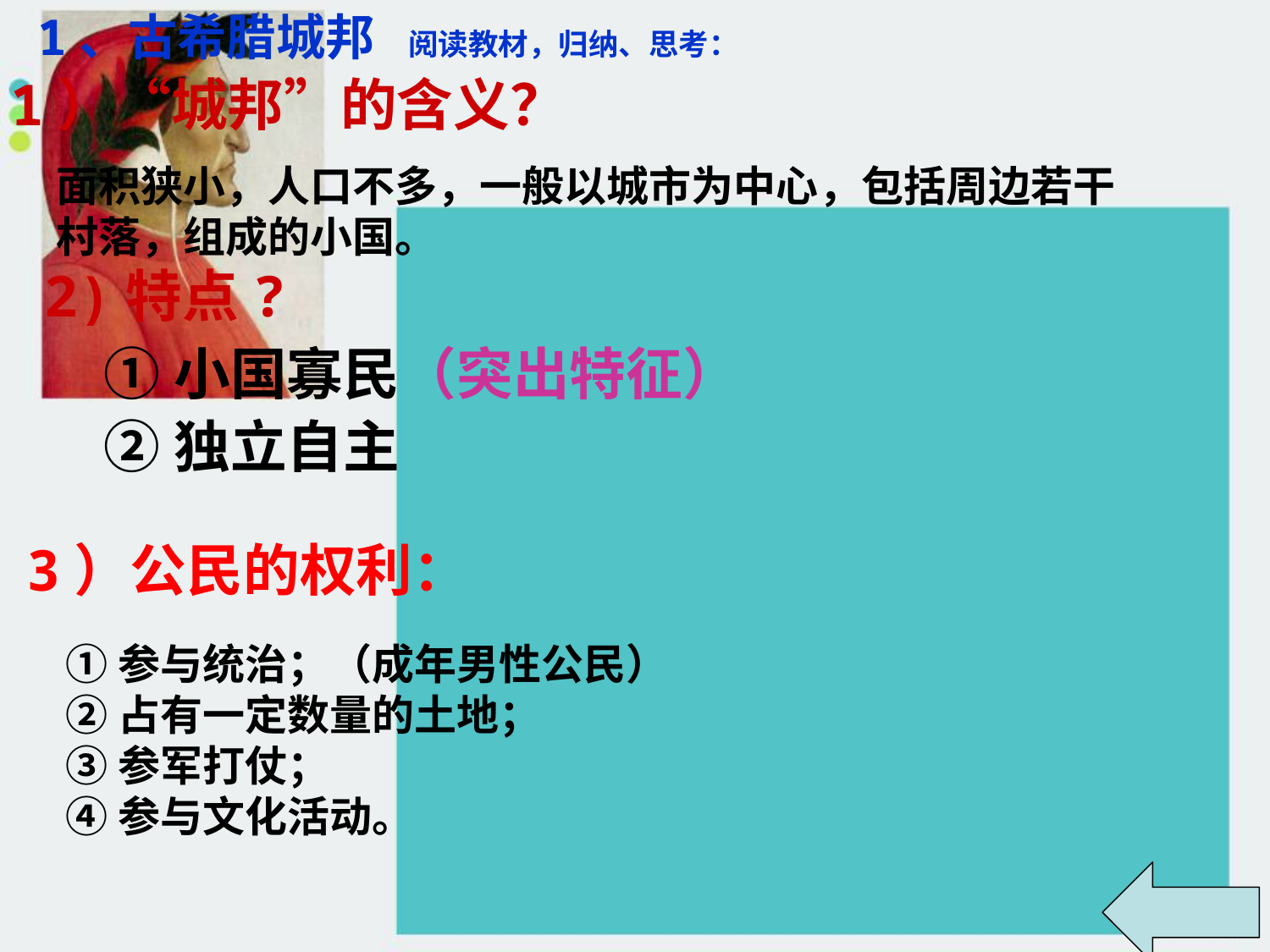

1、古希腊城邦   阅读教材，归纳、思考：

1）“城邦”的含义？

 2)特点?

面积狭小，人口不多，一般以城市为中心，包括周边若干村落，组成的小国。
①小国寡民（突出特征）
②独立自主
3）公民的权利：
①参与统治；（成年男性公民）
②占有一定数量的土地；
③参军打仗；
④参与文化活动。